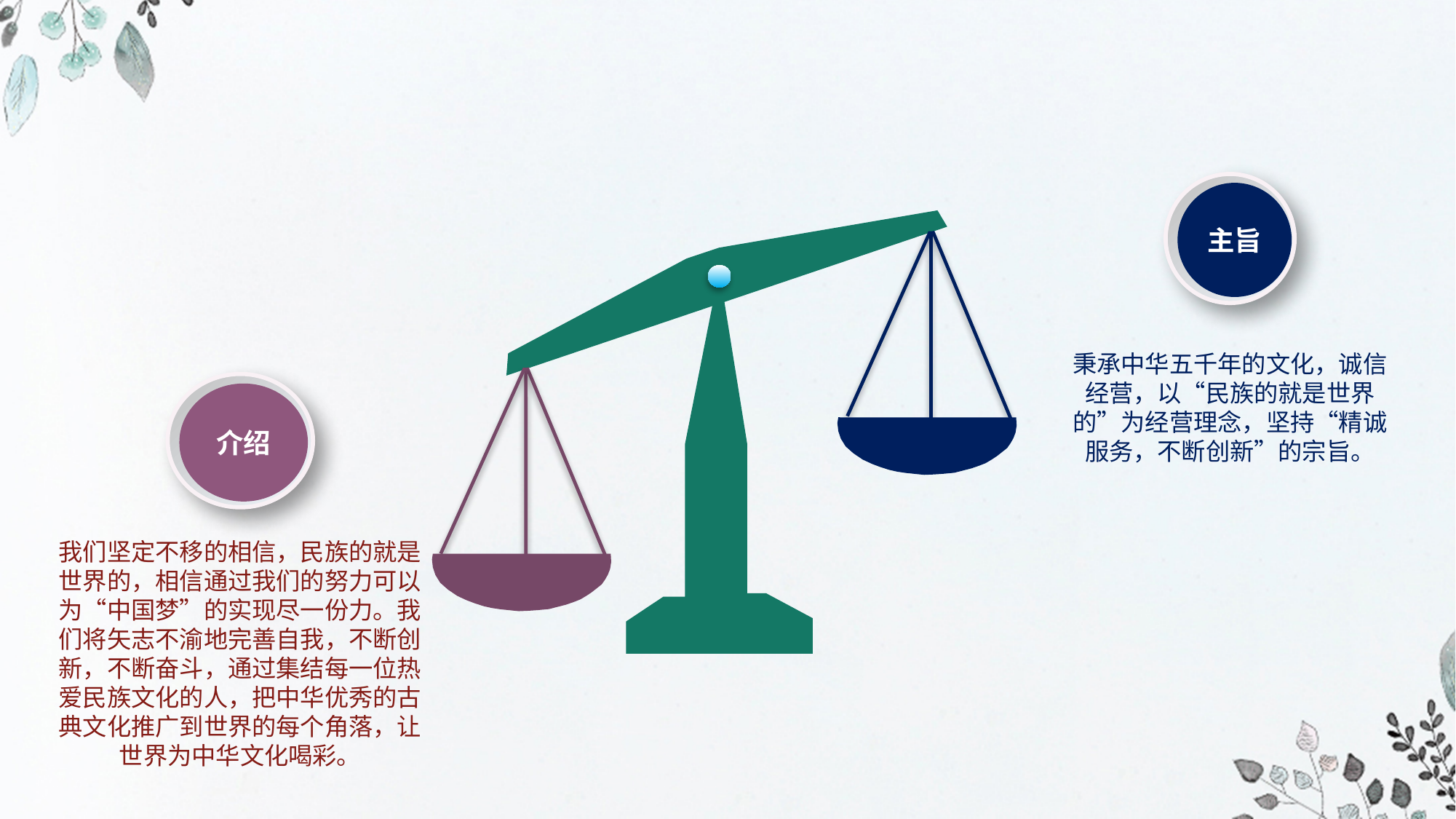

主旨
秉承中华五千年的文化，诚信经营，以“民族的就是世界的”为经营理念，坚持“精诚服务，不断创新”的宗旨。

介绍
我们坚定不移的相信，民族的就是世界的，相信通过我们的努力可以为“中国梦”的实现尽一份力。我们将矢志不渝地完善自我，不断创新，不断奋斗，通过集结每一位热爱民族文化的人，把中华优秀的古典文化推广到世界的每个角落，让世界为中华文化喝彩。